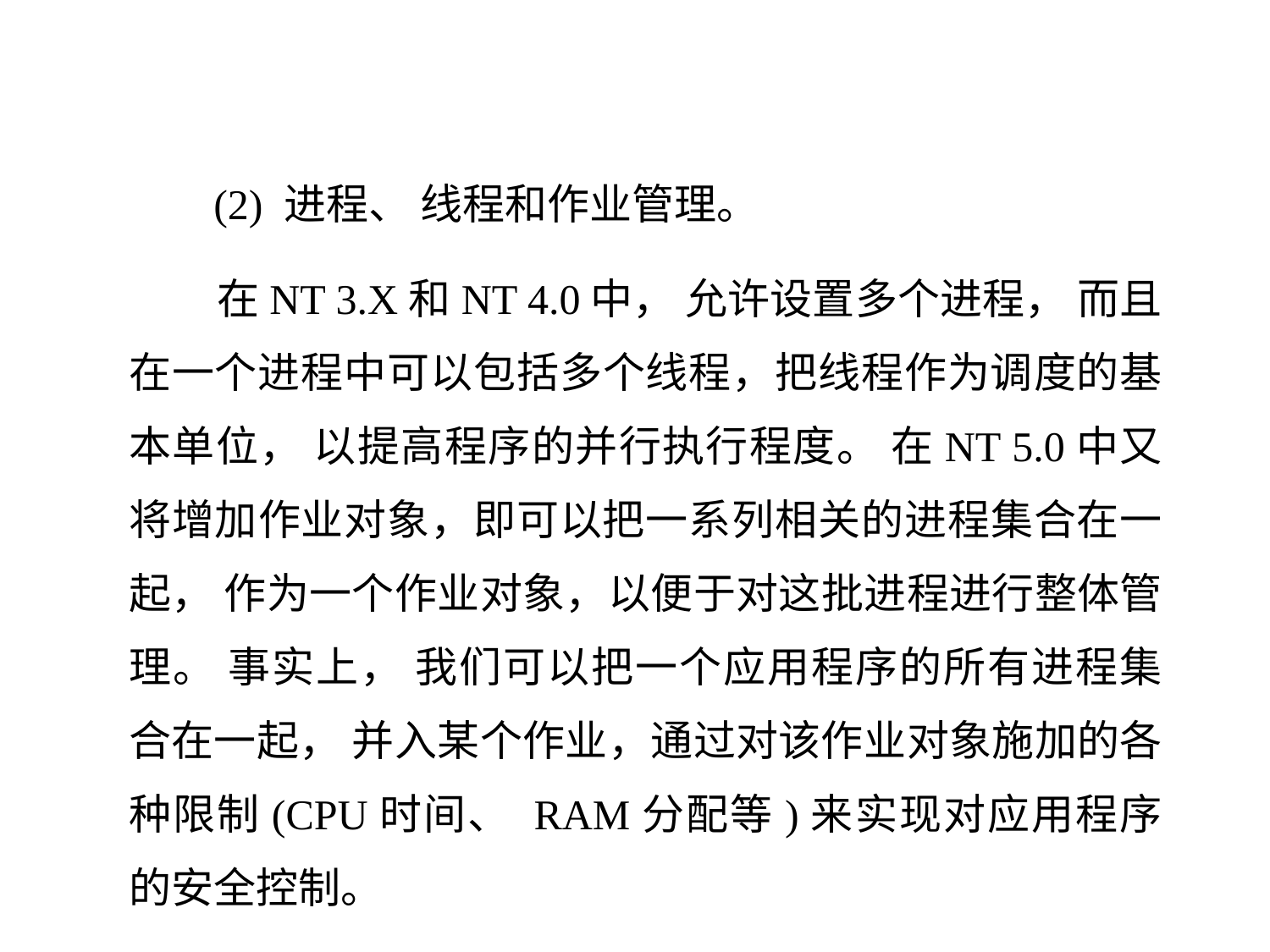

(2) 进程、 线程和作业管理。
        在NT 3.X和NT 4.0中， 允许设置多个进程， 而且在一个进程中可以包括多个线程，把线程作为调度的基本单位， 以提高程序的并行执行程度。 在NT 5.0中又将增加作业对象，即可以把一系列相关的进程集合在一起， 作为一个作业对象，以便于对这批进程进行整体管理。 事实上， 我们可以把一个应用程序的所有进程集合在一起， 并入某个作业，通过对该作业对象施加的各种限制(CPU时间、 RAM分配等)来实现对应用程序的安全控制。